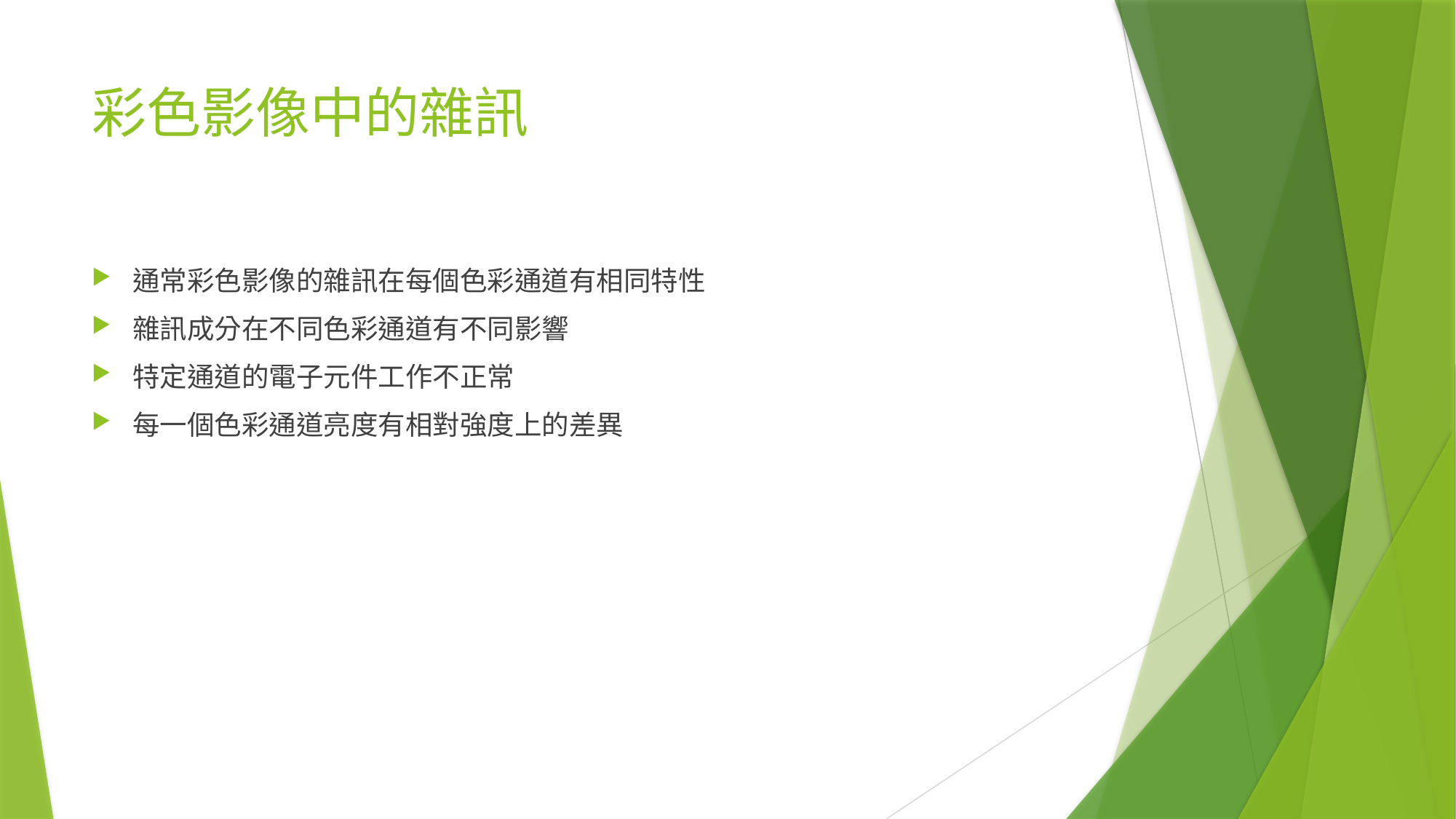

# 彩色影像中的雜訊
通常彩色影像的雜訊在每個色彩通道有相同特性
雜訊成分在不同色彩通道有不同影響
特定通道的電子元件工作不正常
每一個色彩通道亮度有相對強度上的差異